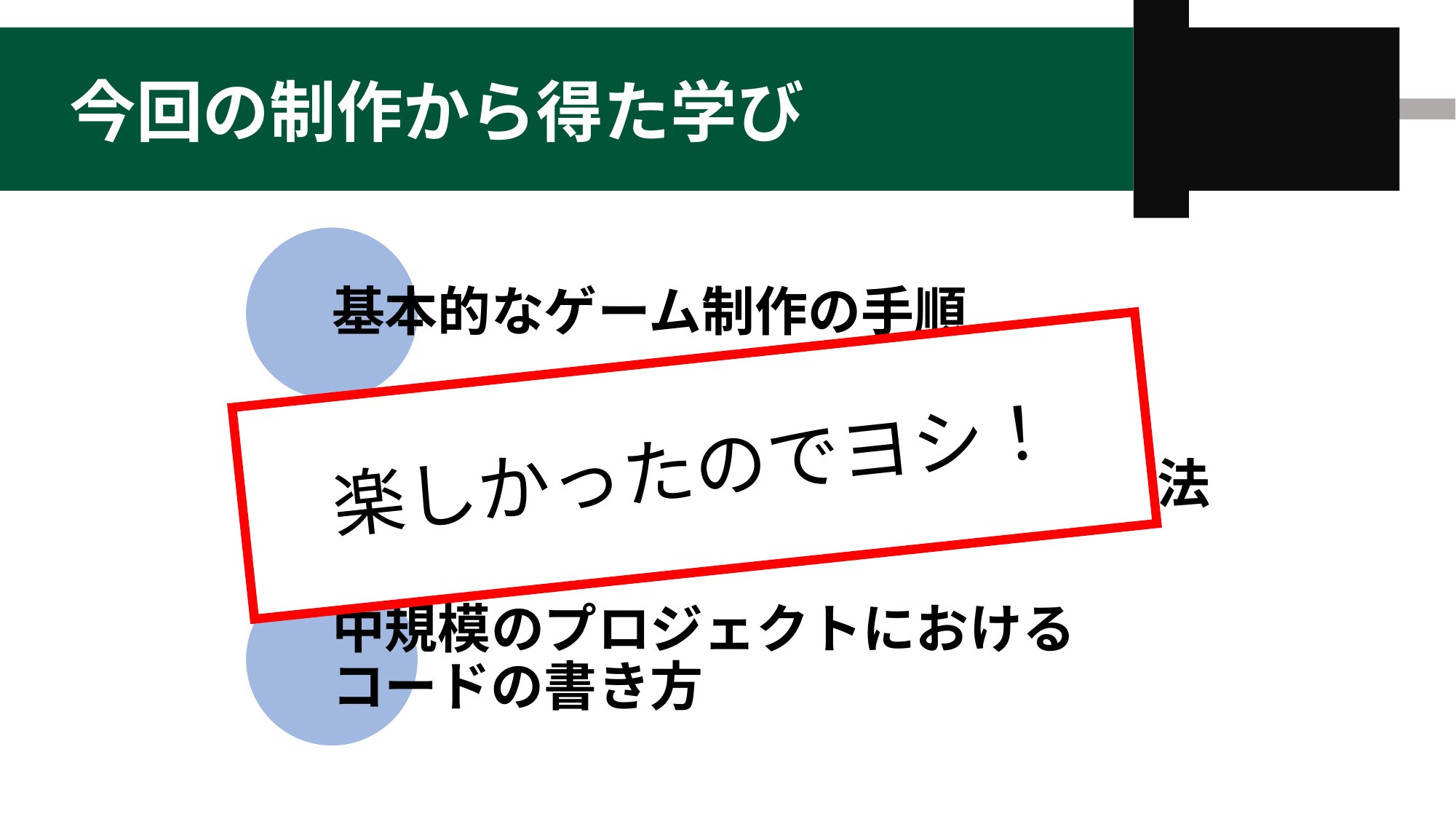

# 今回の制作から得た学び
基本的なゲーム制作の手順
GitHubを用いて共同作業をする方法
中規模のプロジェクトにおける
コードの書き方
楽しかったのでヨシ！